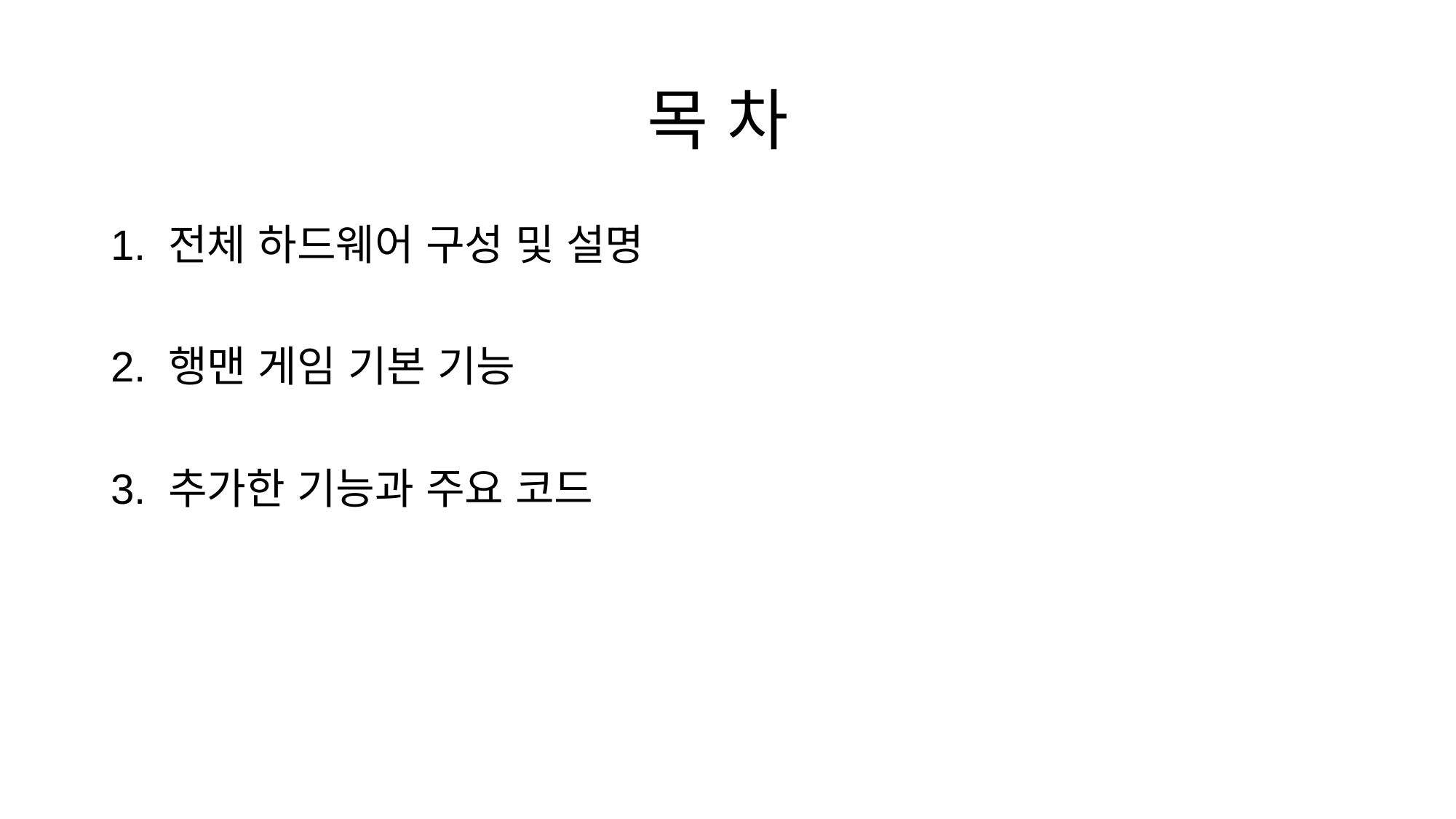

# 목 차
1. 전체 하드웨어 구성 및 설명

2. 행맨 게임 기본 기능

3. 추가한 기능과 주요 코드